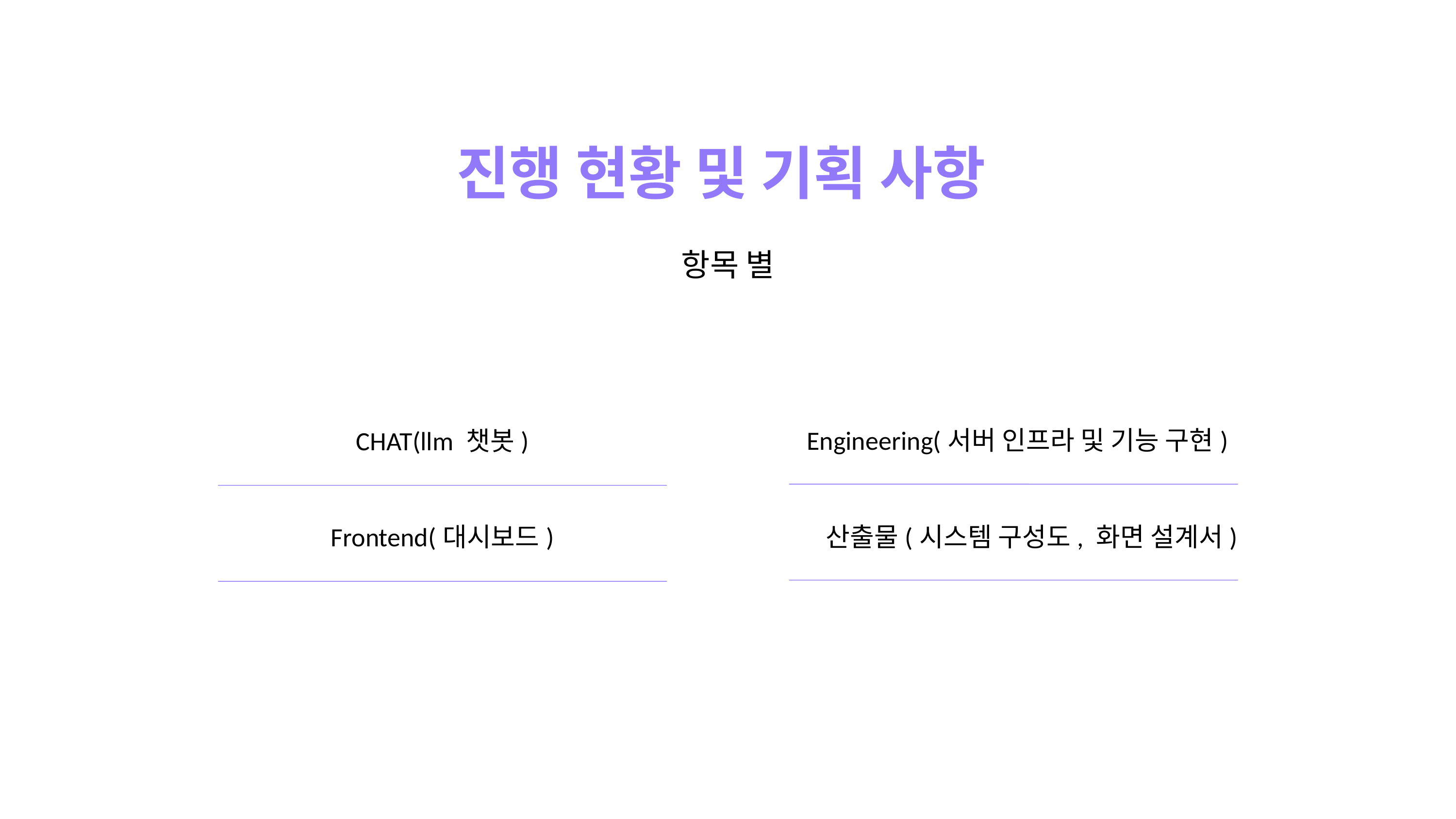

진행 현황 및 기획 사항
항목 별
Engineering(서버 인프라 및 기능 구현)
CHAT(llm 챗봇)

Frontend(대시보드)
산출물(시스템 구성도, 화면 설계서)